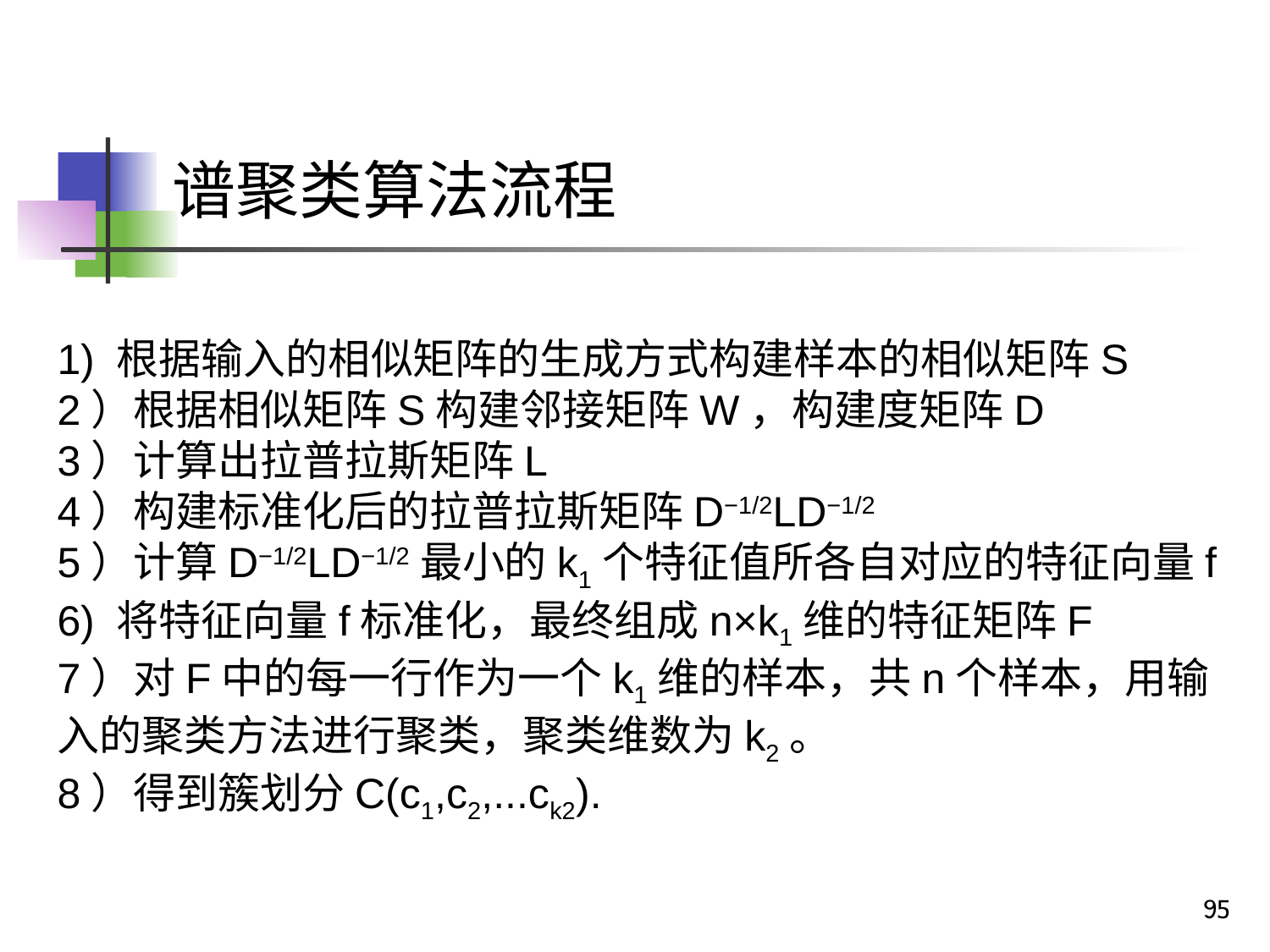

# 谱聚类算法流程

1) 根据输入的相似矩阵的生成方式构建样本的相似矩阵S
2）根据相似矩阵S构建邻接矩阵W，构建度矩阵D
3）计算出拉普拉斯矩阵L
4）构建标准化后的拉普拉斯矩阵D−1/2LD−1/2
5）计算D−1/2LD−1/2最小的k1个特征值所各自对应的特征向量f
6) 将特征向量f标准化，最终组成n×k1维的特征矩阵F
7）对F中的每一行作为一个k1维的样本，共n个样本，用输入的聚类方法进行聚类，聚类维数为k2。
8）得到簇划分C(c1,c2,...ck2).
95